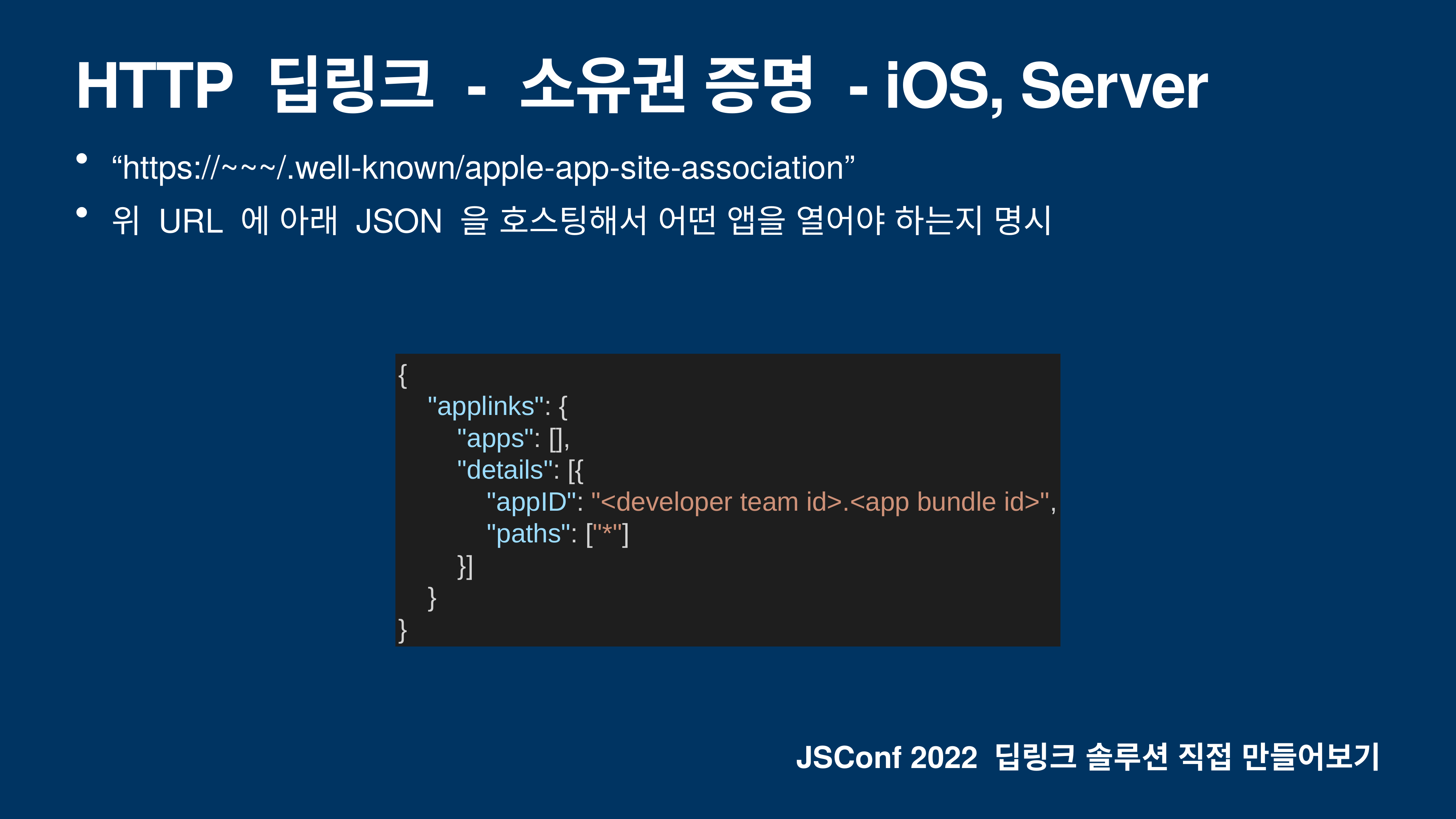

# HTTP 딥링크 - 소유권 증명 - iOS, Server
“https://~~~/.well-known/apple-app-site-association”
위 URL 에 아래 JSON 을 호스팅해서 어떤 앱을 열어야 하는지 명시
{
    "applinks": {
        "apps": [],
        "details": [{
            "appID": "<developer team id>.<app bundle id>",
            "paths": ["*"]
        }]
    }
}
JSConf 2022 딥링크 솔루션 직접 만들어보기